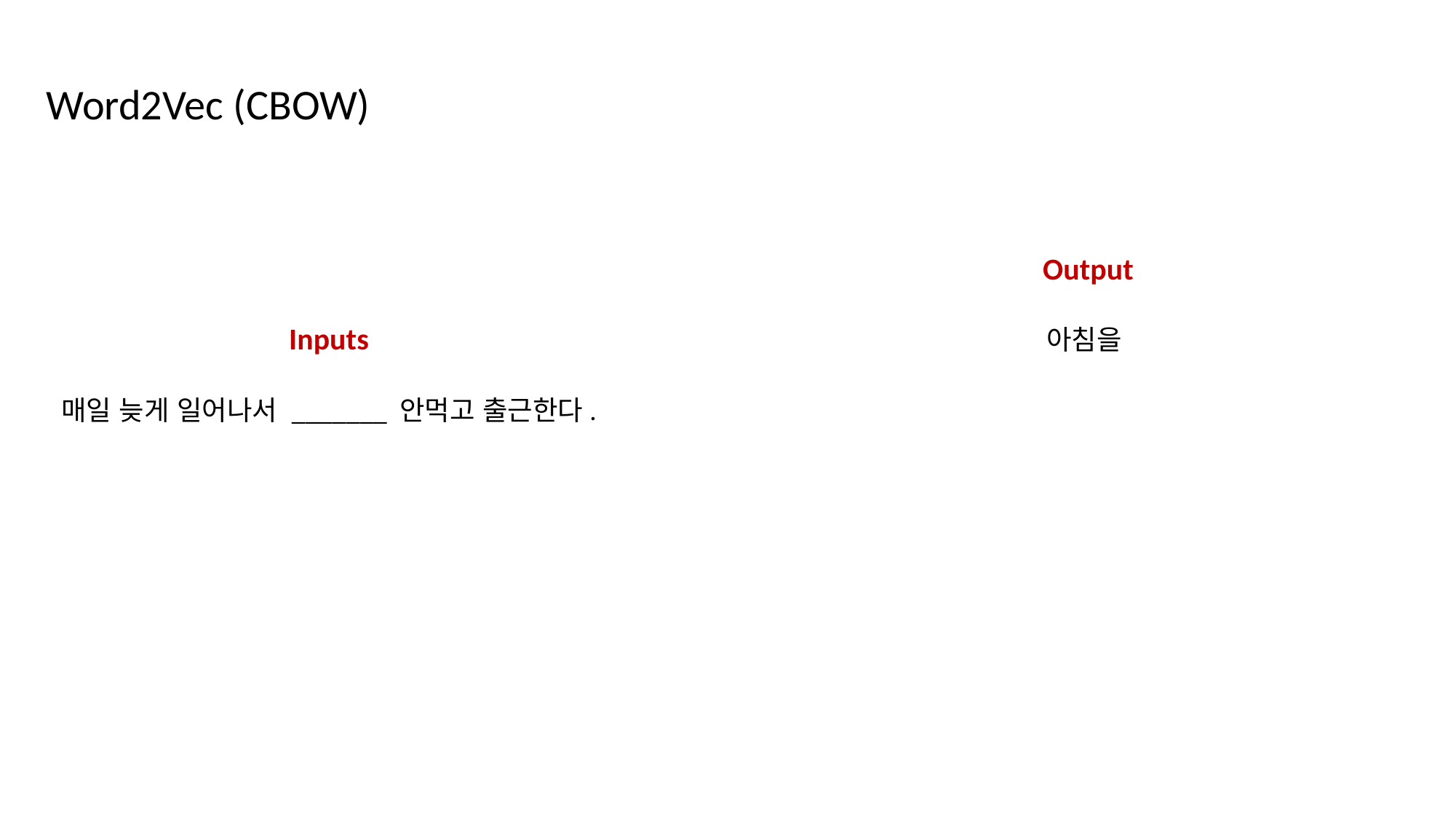

Word2Vec (CBOW)
Output
Inputs
아침을
매일 늦게 일어나서 _______ 안먹고 출근한다.